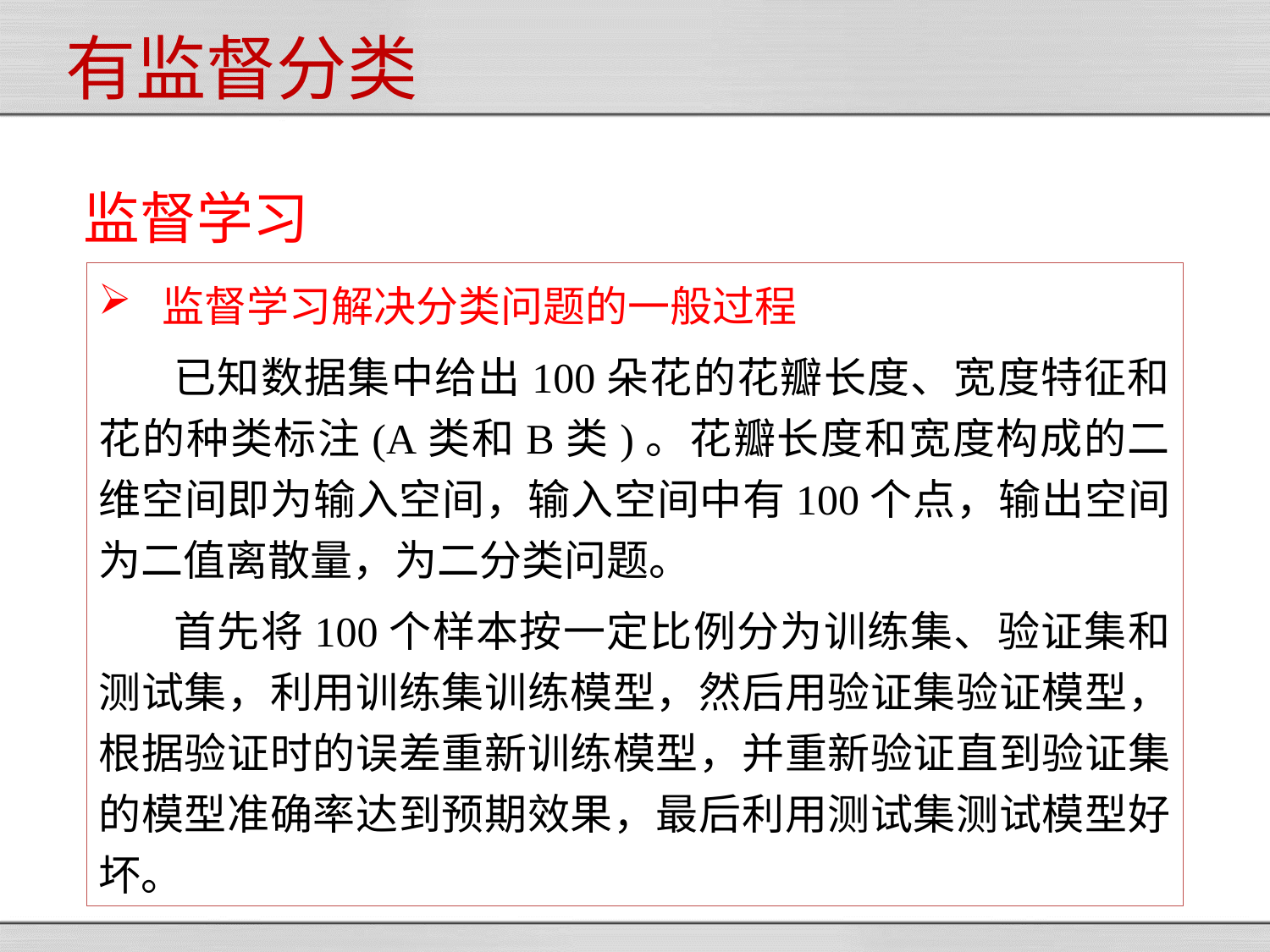

有监督分类
监督学习
监督学习解决分类问题的一般过程
      已知数据集中给出100朵花的花瓣长度、宽度特征和花的种类标注(A类和B类)。花瓣长度和宽度构成的二维空间即为输入空间，输入空间中有100个点，输出空间为二值离散量，为二分类问题。
      首先将100个样本按一定比例分为训练集、验证集和测试集，利用训练集训练模型，然后用验证集验证模型，根据验证时的误差重新训练模型，并重新验证直到验证集的模型准确率达到预期效果，最后利用测试集测试模型好坏。